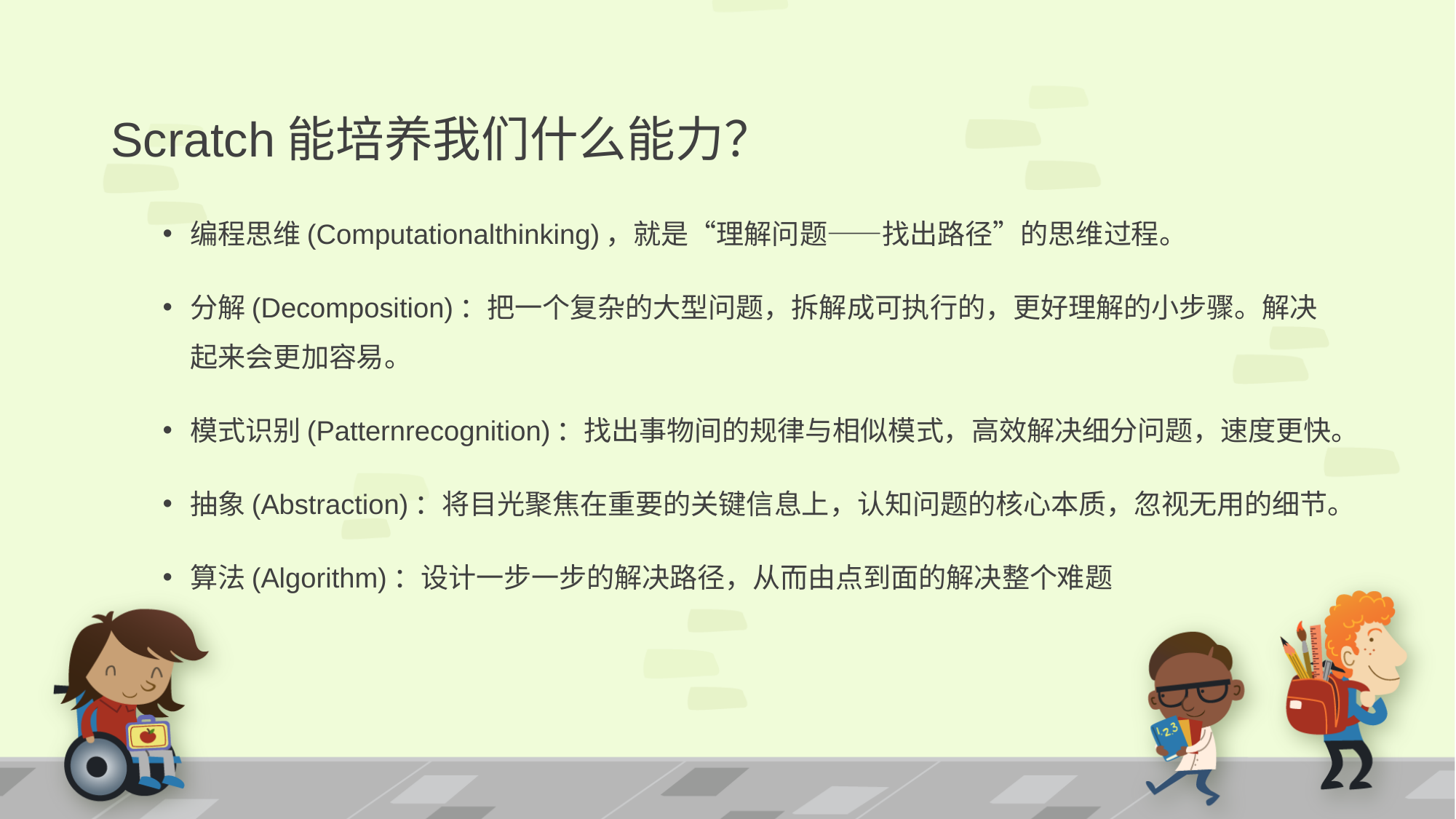

# Scratch能培养我们什么能力？
编程思维(Computationalthinking)，就是“理解问题——找出路径”的思维过程。
分解(Decomposition)：把一个复杂的大型问题，拆解成可执行的，更好理解的小步骤。解决起来会更加容易。
模式识别(Patternrecognition)：找出事物间的规律与相似模式，高效解决细分问题，速度更快。
抽象(Abstraction)：将目光聚焦在重要的关键信息上，认知问题的核心本质，忽视无用的细节。
算法(Algorithm)：设计一步一步的解决路径，从而由点到面的解决整个难题